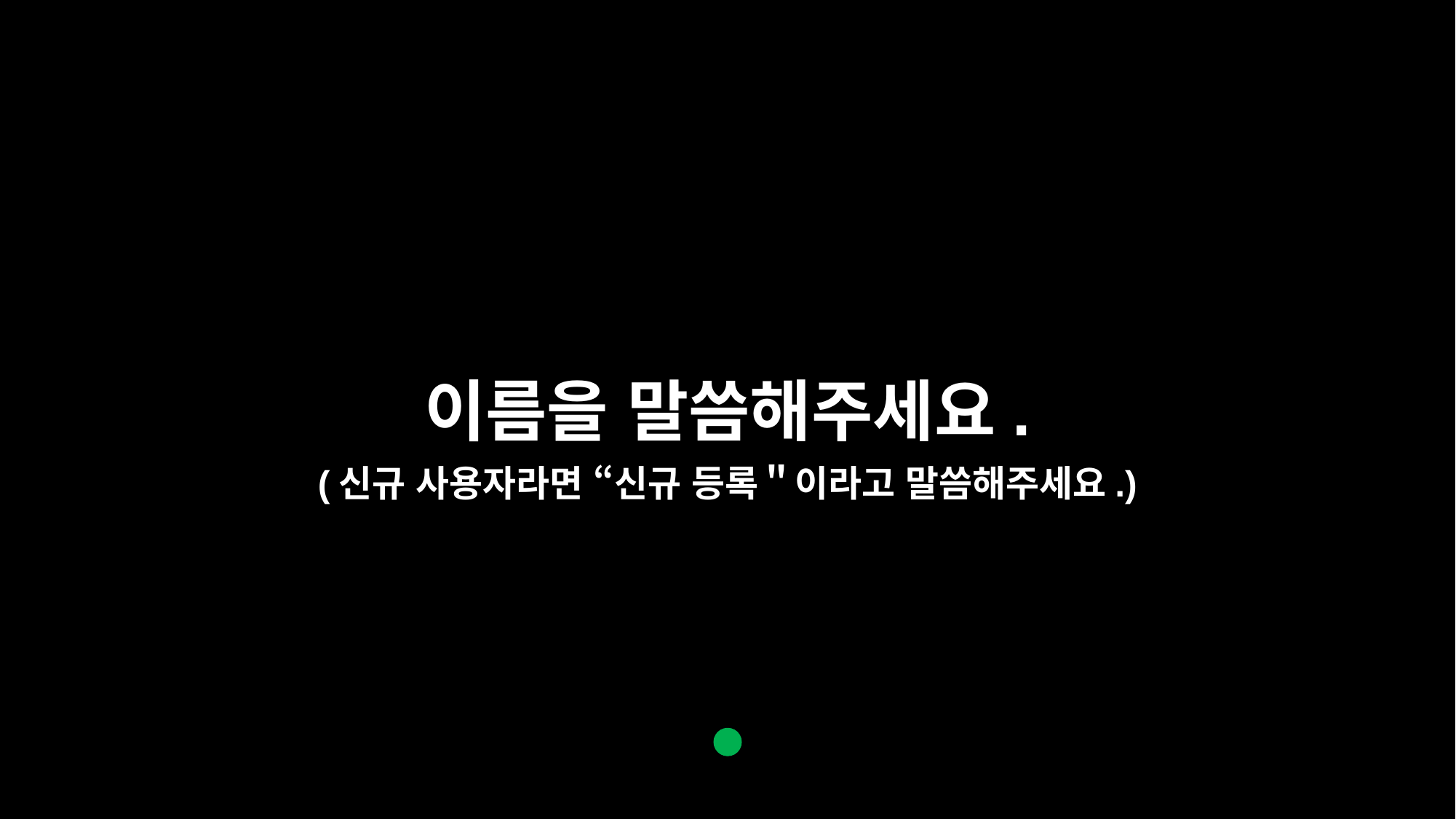

이름을 말씀해주세요.
(신규 사용자라면 “신규 등록＂이라고 말씀해주세요.)